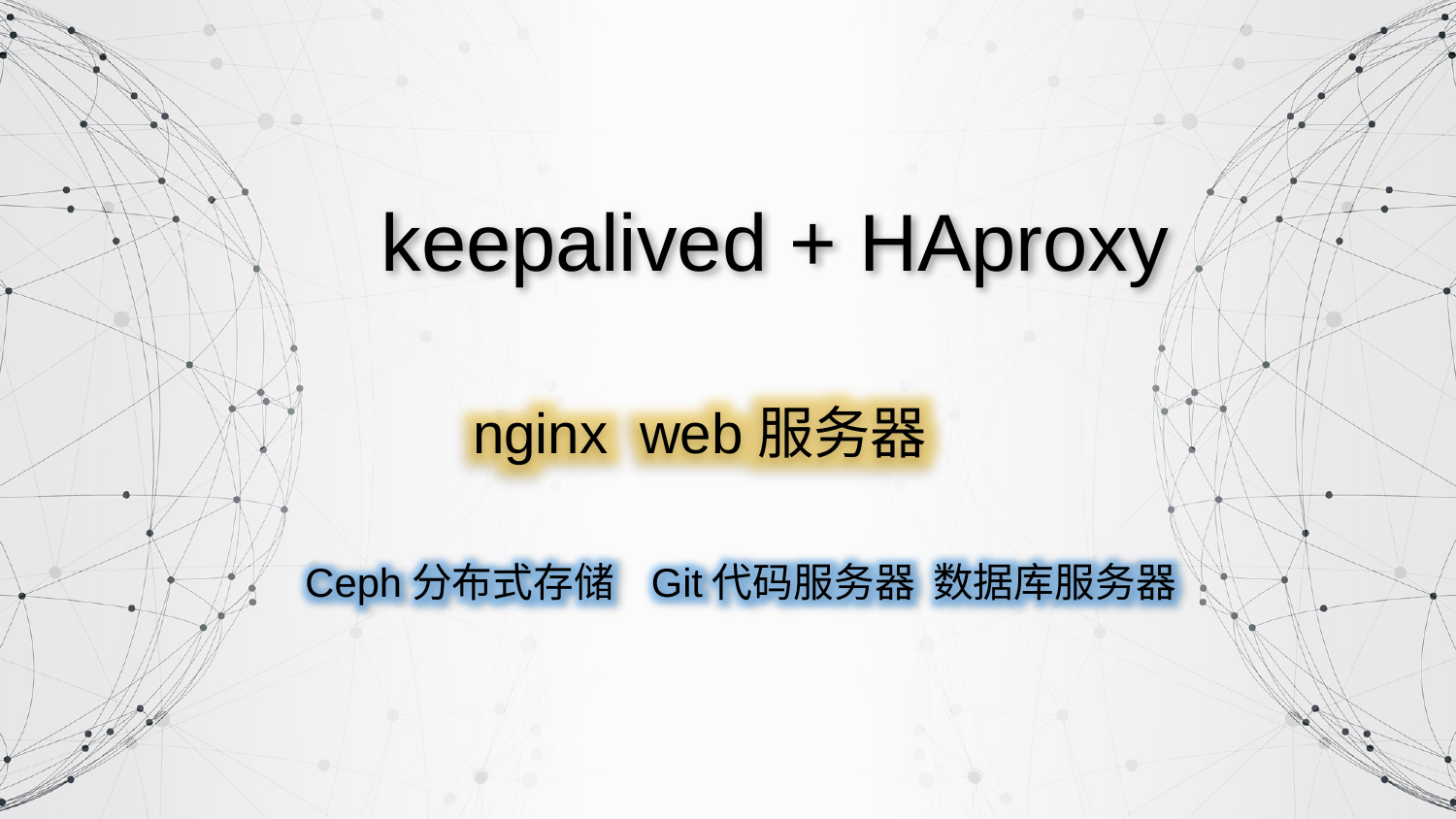

keepalived + HAproxy
nginx  web服务器
Ceph分布式存储   Git代码服务器  数据库服务器